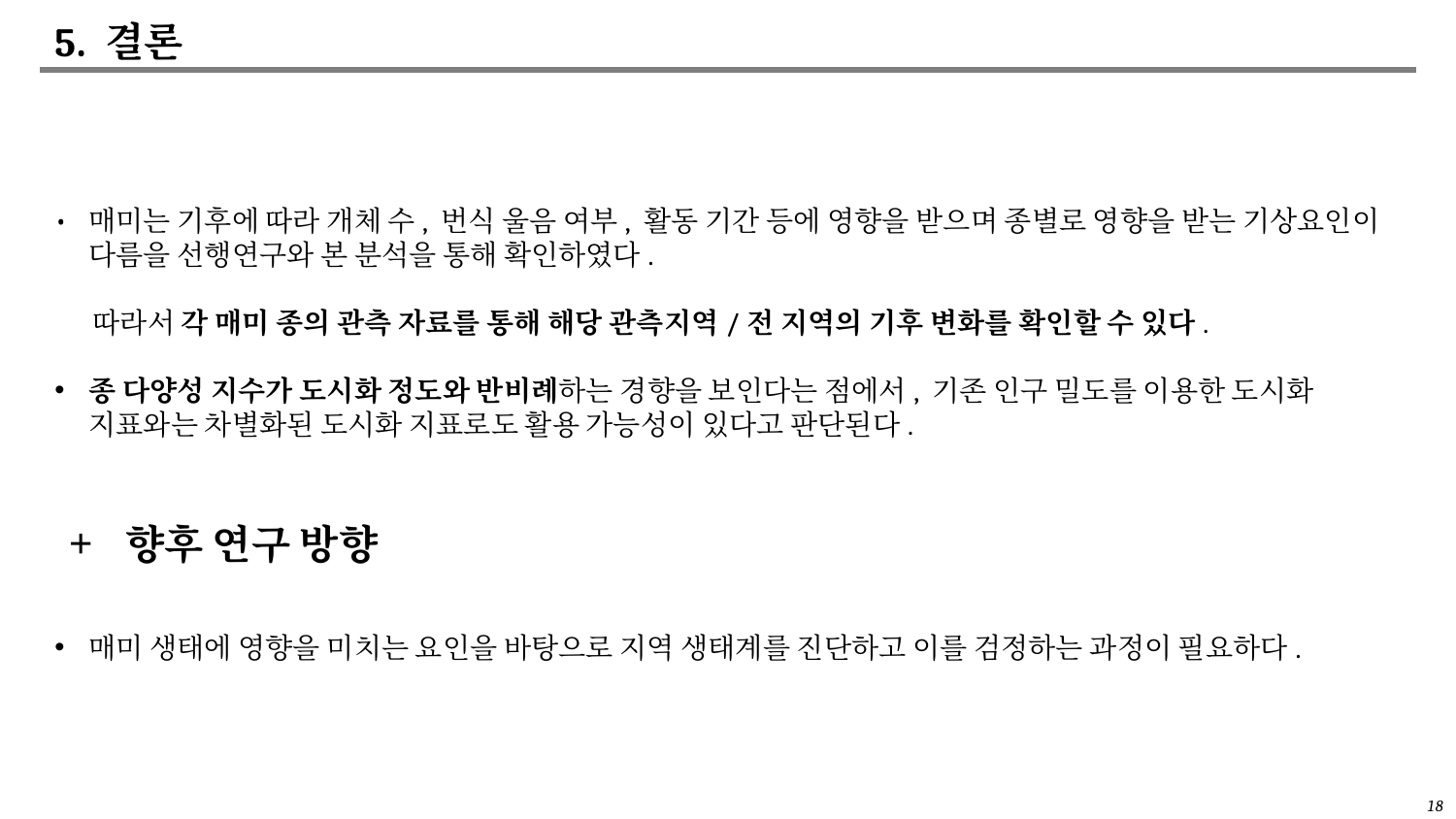

# 5. 결론

매미는 기후에 따라 개체 수, 번식 울음 여부, 활동 기간 등에 영향을 받으며 종별로 영향을 받는 기상요인이 다름을 선행연구와 본 분석을 통해 확인하였다.

     따라서 각 매미 종의 관측 자료를 통해 해당 관측지역/전 지역의 기후 변화를 확인할 수 있다.

종 다양성 지수가 도시화 정도와 반비례하는 경향을 보인다는 점에서, 기존 인구 밀도를 이용한 도시화 지표와는 차별화된 도시화 지표로도 활용 가능성이 있다고 판단된다.

향후 연구 방향

매미 생태에 영향을 미치는 요인을 바탕으로 지역 생태계를 진단하고 이를 검정하는 과정이 필요하다.